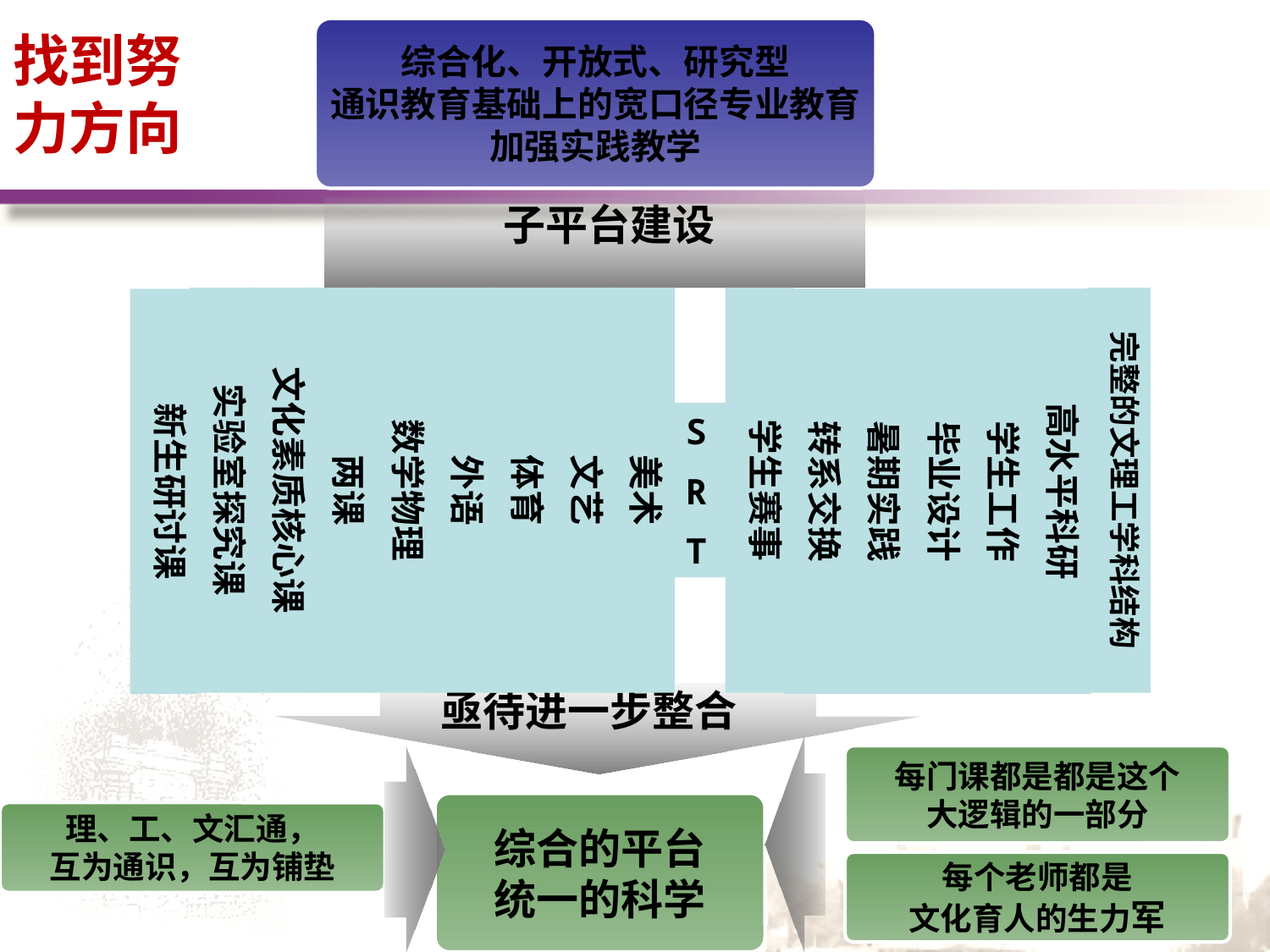

# 找到努 力方向
综合化、开放式、研究型
通识教育基础上的宽口径专业教育
加强实践教学
        子平台建设
S
R
T
实验室探究课
文化素质核心课
两课
数学物理
外语
体育
文艺
美术
学生赛事
完整的文理工学科结构
高水平科研
转系交换
暑期实践
毕业设计
学生工作
新生研讨课
     亟待进一步整合

每门课都是都是这个
大逻辑的一部分

综合的平台
统一的科学
理、工、文汇通，
互为通识，互为铺垫
每个老师都是
文化育人的生力军